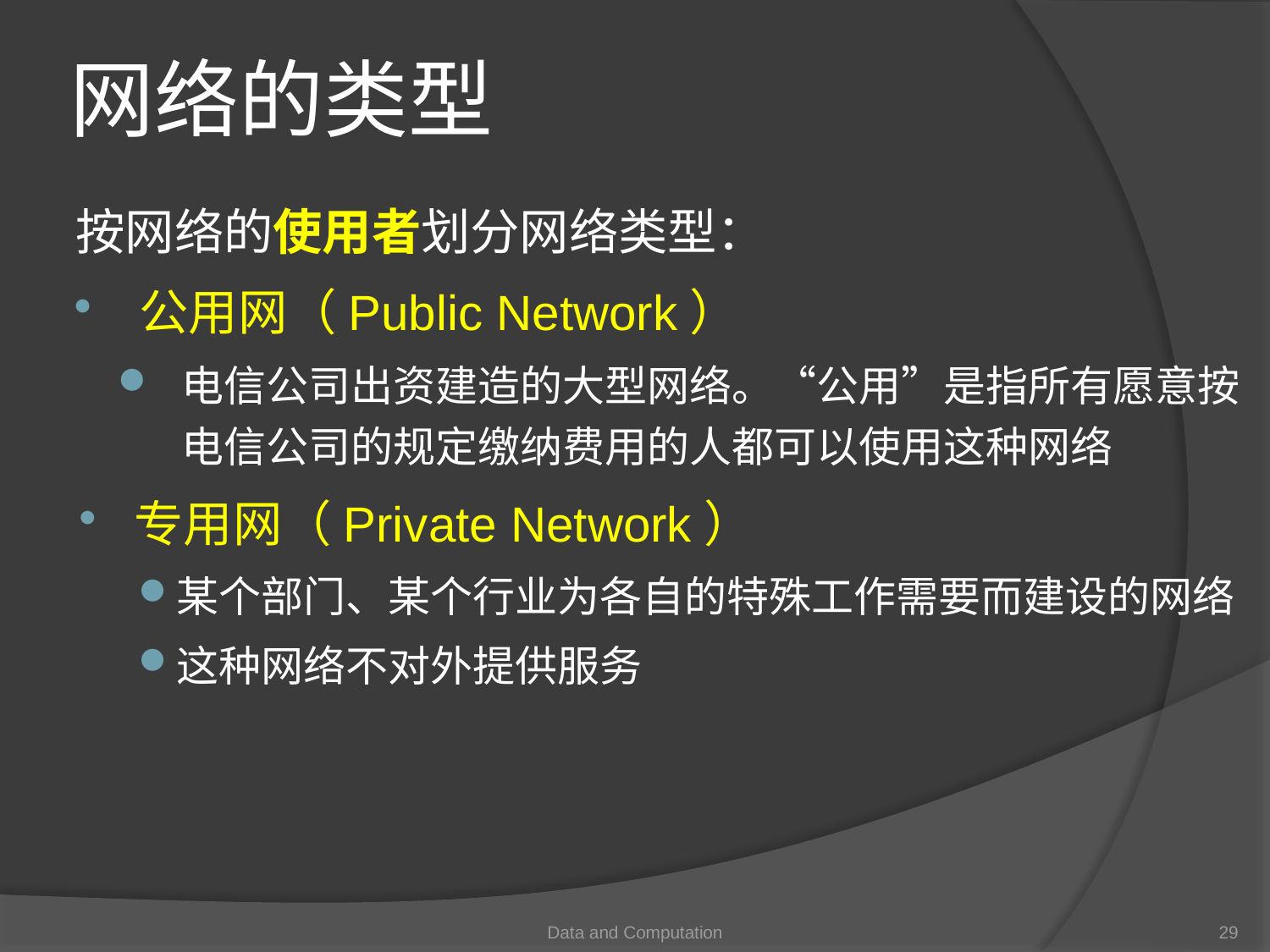

# 网络的类型
按网络的使用者划分网络类型：
公用网（Public Network）
电信公司出资建造的大型网络。“公用”是指所有愿意按电信公司的规定缴纳费用的人都可以使用这种网络
专用网（Private Network）
某个部门、某个行业为各自的特殊工作需要而建设的网络
这种网络不对外提供服务

Data and Computation
29